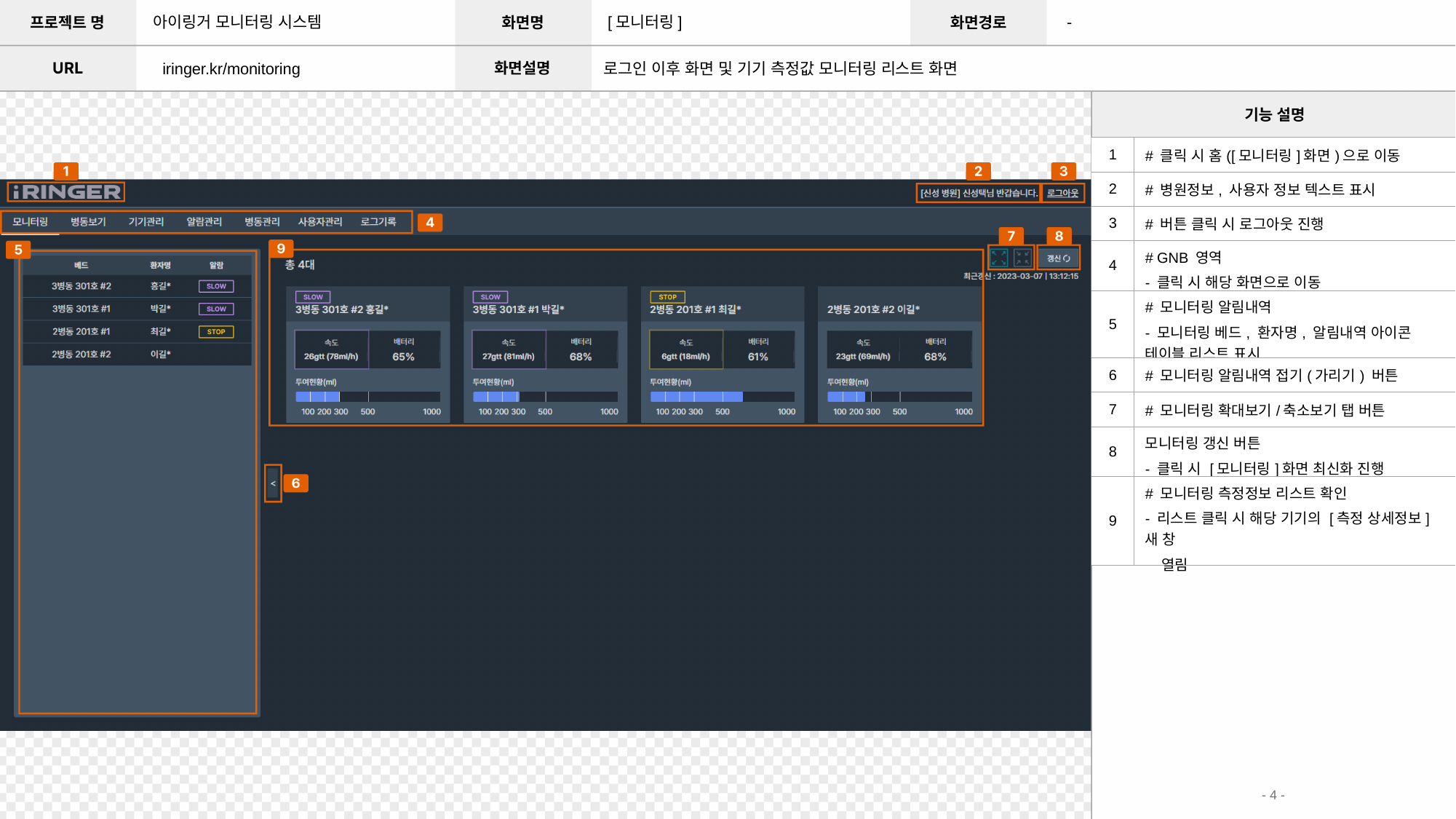

아이링거 모니터링 시스템
[모니터링]
-
iringer.kr/monitoring
로그인 이후 화면 및 기기 측정값 모니터링 리스트 화면
| 1 | # 클릭 시 홈([모니터링]화면)으로 이동 |
| --- | --- |
| 2 | # 병원정보, 사용자 정보 텍스트 표시 |
| 3 | # 버튼 클릭 시 로그아웃 진행 |
| 4 | # GNB 영역 - 클릭 시 해당 화면으로 이동 |
| 5 | # 모니터링 알림내역 - 모니터링 베드, 환자명, 알림내역 아이콘 테이블 리스트 표시 |
| 6 | # 모니터링 알림내역 접기(가리기) 버튼 |
| 7 | # 모니터링 확대보기/축소보기 탭 버튼 |
| 8 | 모니터링 갱신 버튼 - 클릭 시 [모니터링]화면 최신화 진행 |
| 9 | # 모니터링 측정정보 리스트 확인 - 리스트 클릭 시 해당 기기의 [측정 상세정보] 새 창 열림 |
- 4 -